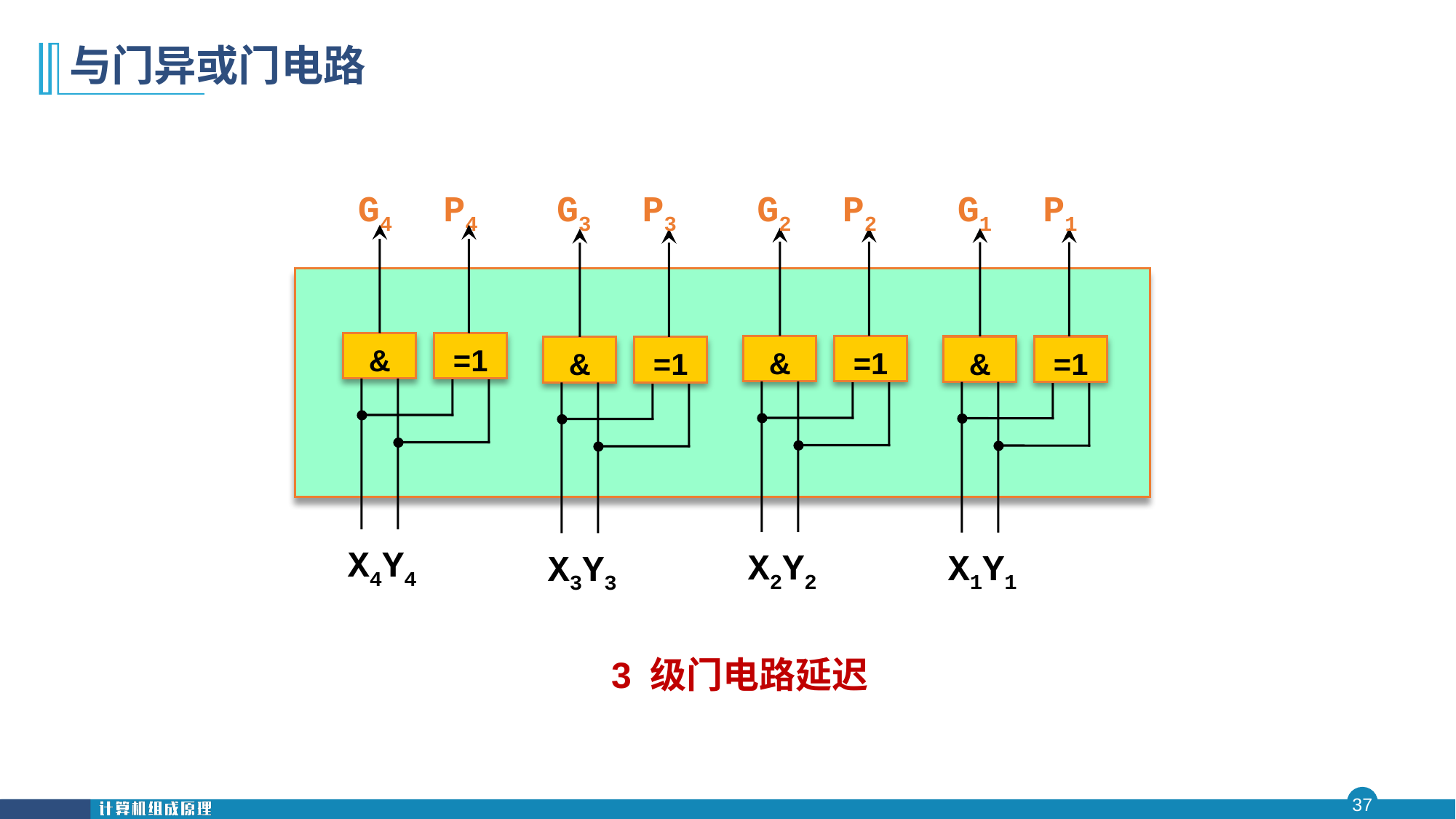

# 与门异或门电路
G4    P4
G3    P3
G2    P2
G1    P1

&
=1

X4Y4

&
=1

X2Y2

&
=1

X1Y1

&
=1

X3Y3

3 级门电路延迟